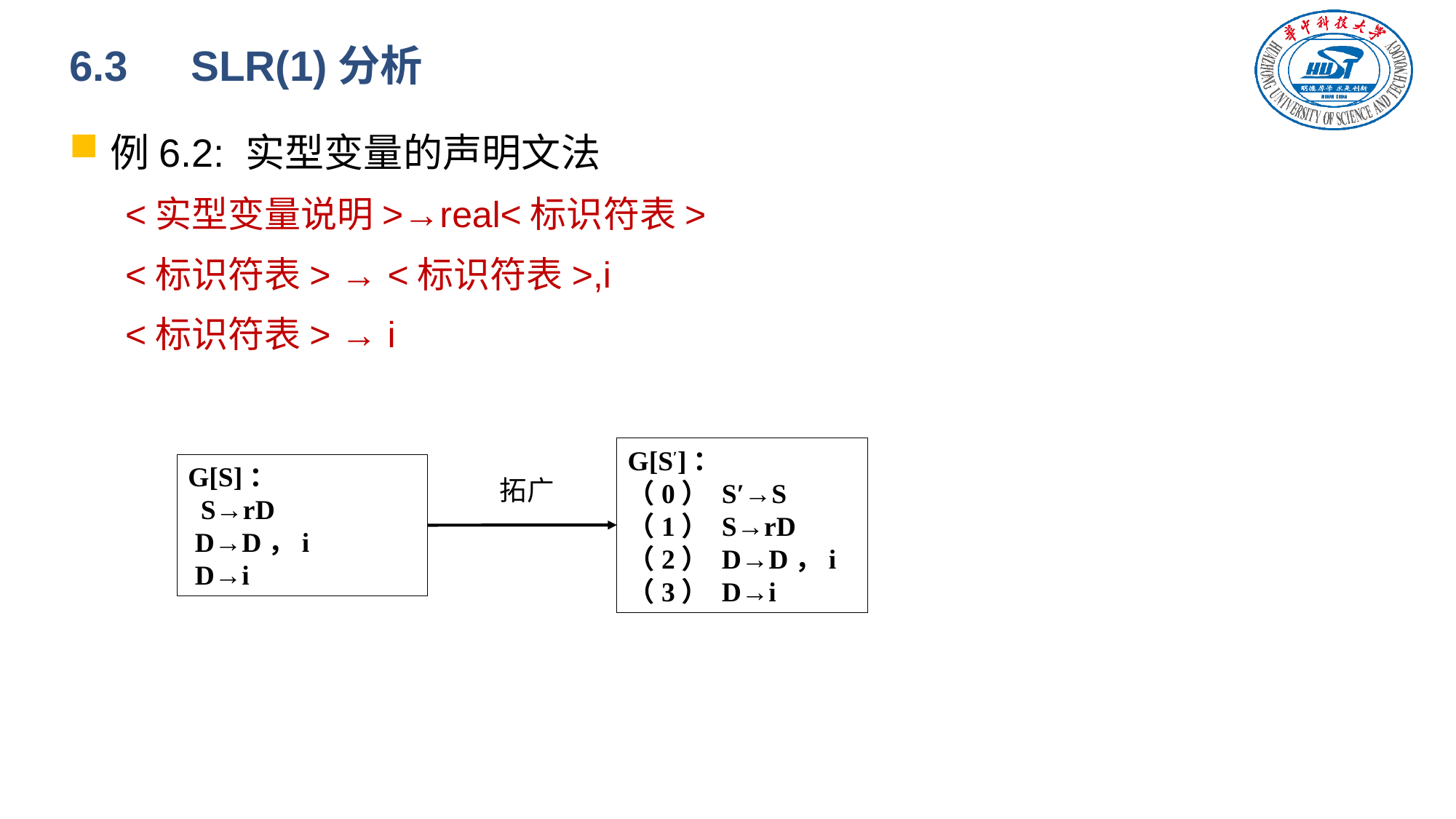

# 6.3　SLR(1)分析
例6.2: 实型变量的声明文法
<实型变量说明>→real<标识符表>
<标识符表> → <标识符表>,i
<标识符表> → i

G[S′]：
（0） S′→S
（1） S→rD
（2） D→D，i
（3） D→i
G[S]：
 S→rD
 D→D，i
 D→i
拓广
52